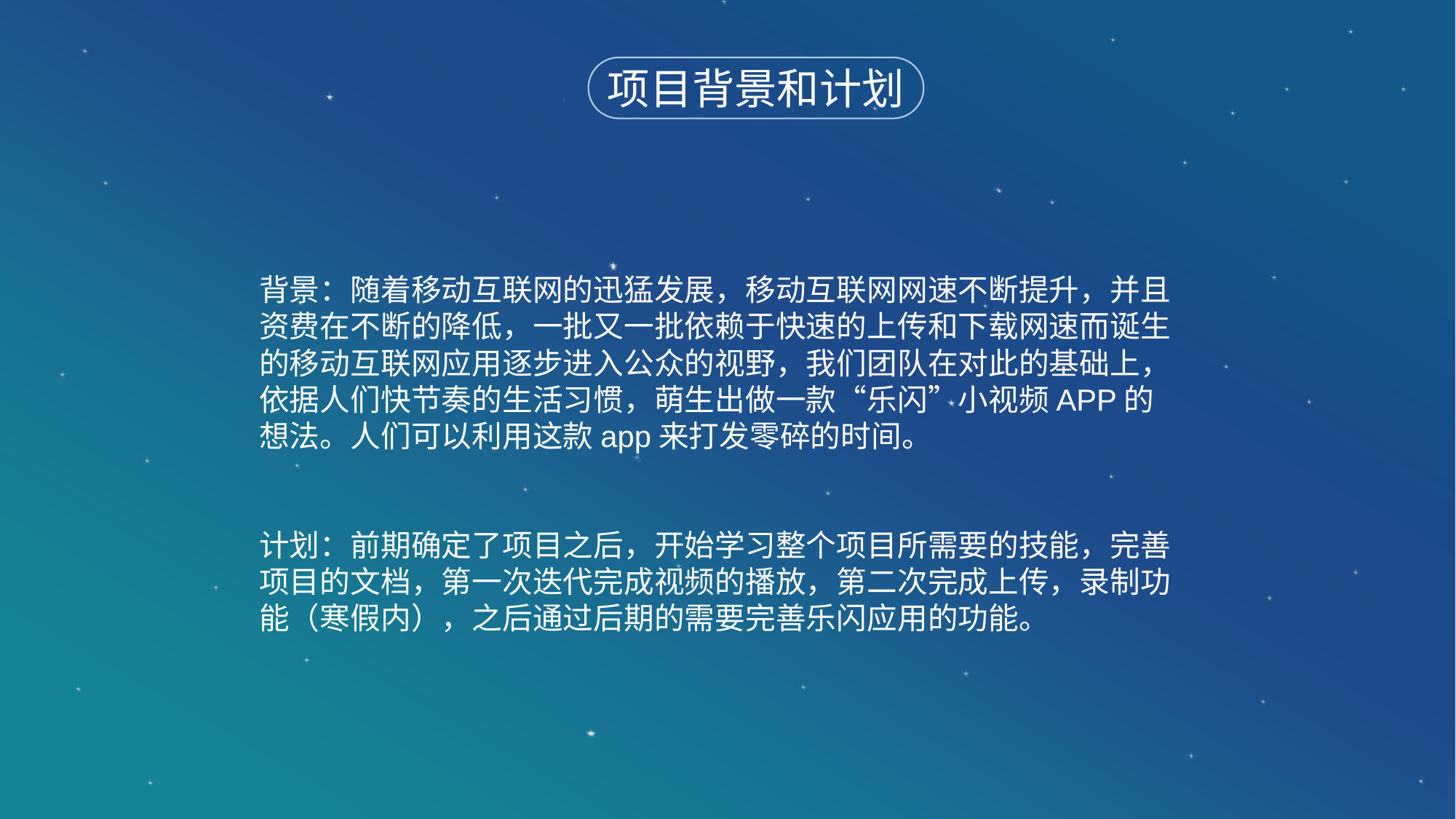

项目背景和计划

背景：随着移动互联网的迅猛发展，移动互联网网速不断提升，并且资费在不断的降低，一批又一批依赖于快速的上传和下载网速而诞生的移动互联网应用逐步进入公众的视野，我们团队在对此的基础上，依据人们快节奏的生活习惯，萌生出做一款“乐闪”小视频APP的想法。人们可以利用这款app来打发零碎的时间。

计划：前期确定了项目之后，开始学习整个项目所需要的技能，完善项目的文档，第一次迭代完成视频的播放，第二次完成上传，录制功能（寒假内），之后通过后期的需要完善乐闪应用的功能。